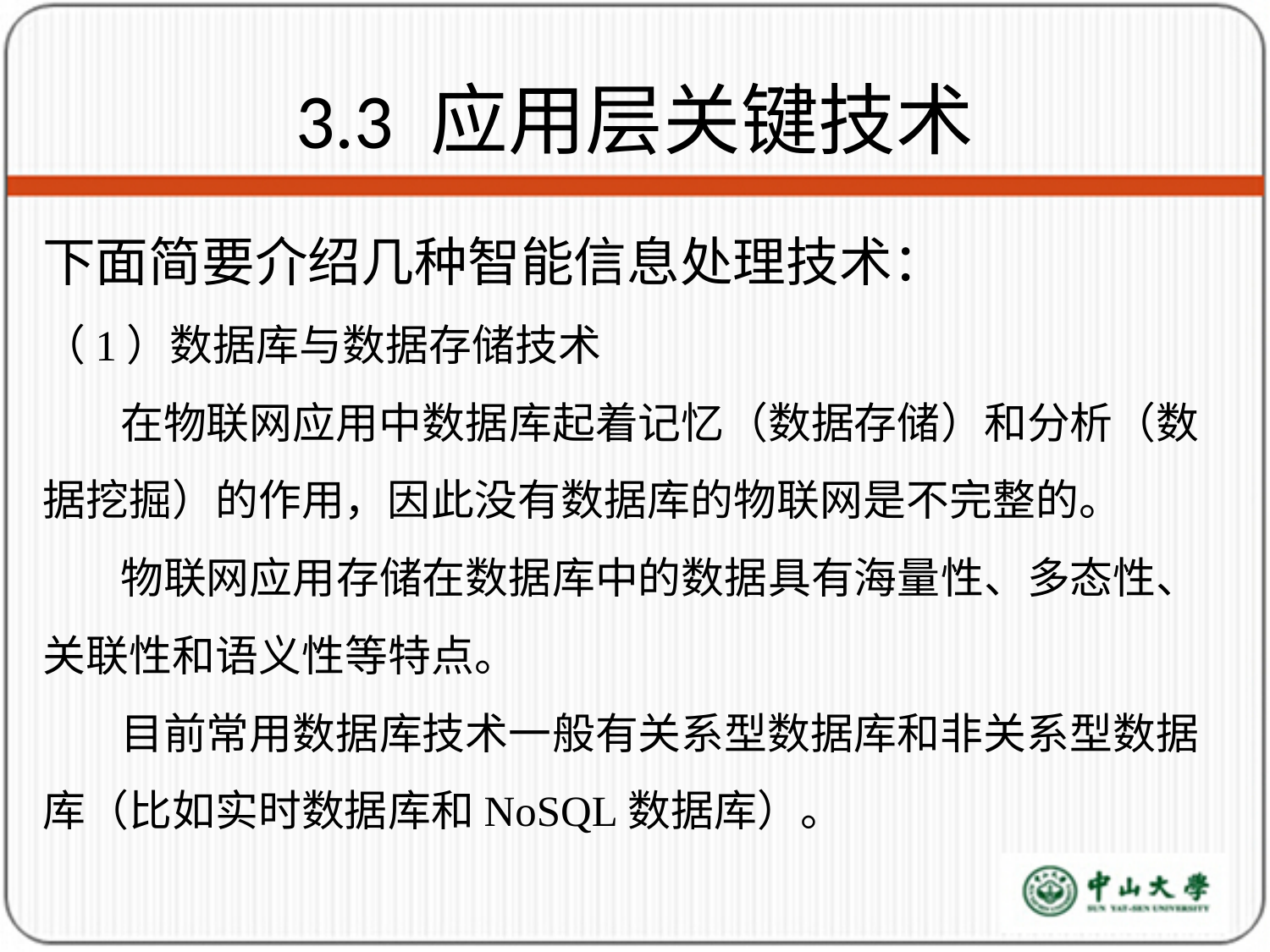

# 3.3 应用层关键技术
下面简要介绍几种智能信息处理技术：
（1）数据库与数据存储技术
       在物联网应用中数据库起着记忆（数据存储）和分析（数据挖掘）的作用，因此没有数据库的物联网是不完整的。
       物联网应用存储在数据库中的数据具有海量性、多态性、关联性和语义性等特点。
       目前常用数据库技术一般有关系型数据库和非关系型数据库（比如实时数据库和NoSQL数据库）。